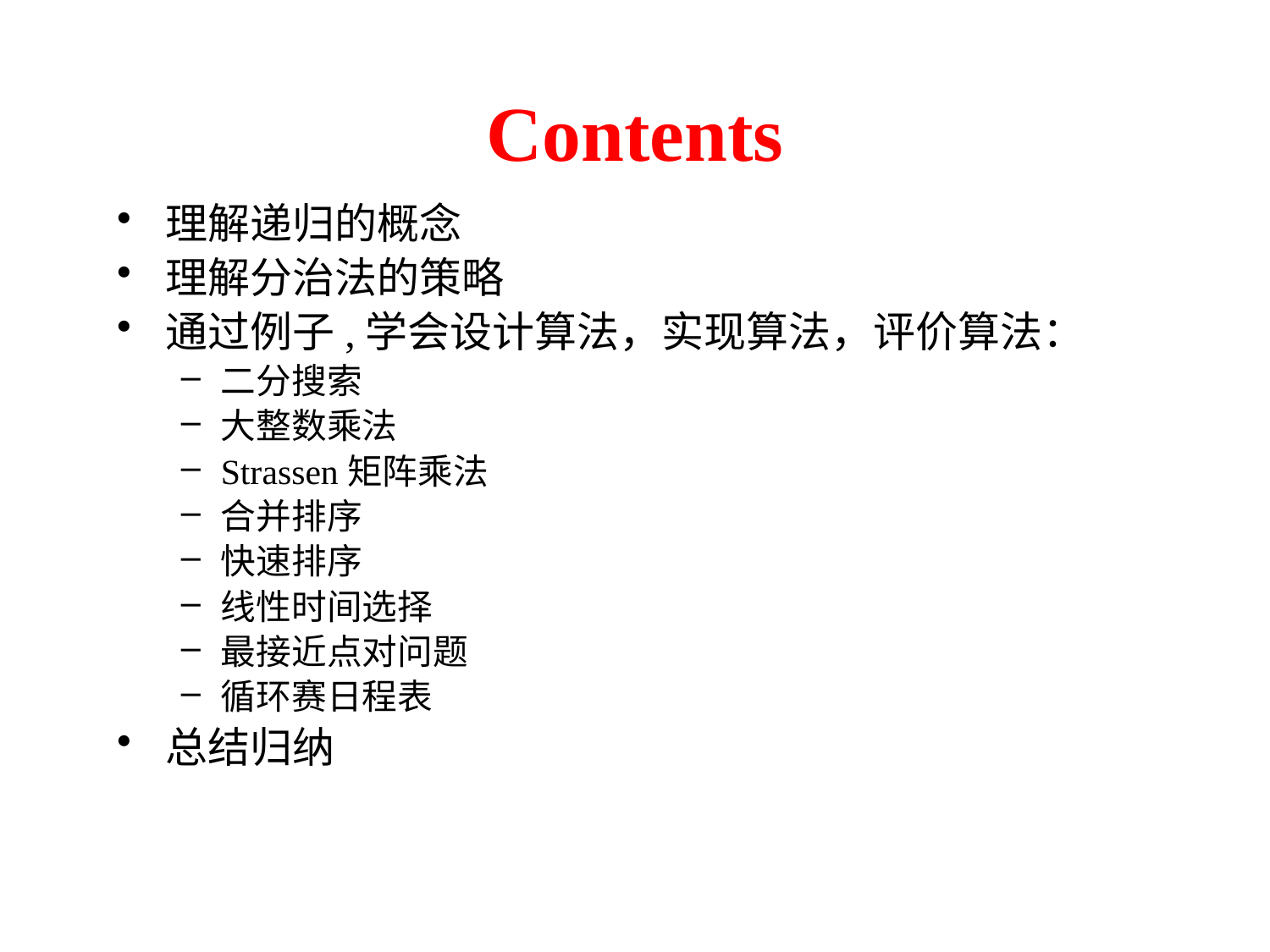

# Contents
理解递归的概念
理解分治法的策略
通过例子,学会设计算法，实现算法，评价算法：
二分搜索
大整数乘法
Strassen矩阵乘法
合并排序
快速排序
线性时间选择
最接近点对问题
循环赛日程表
总结归纳